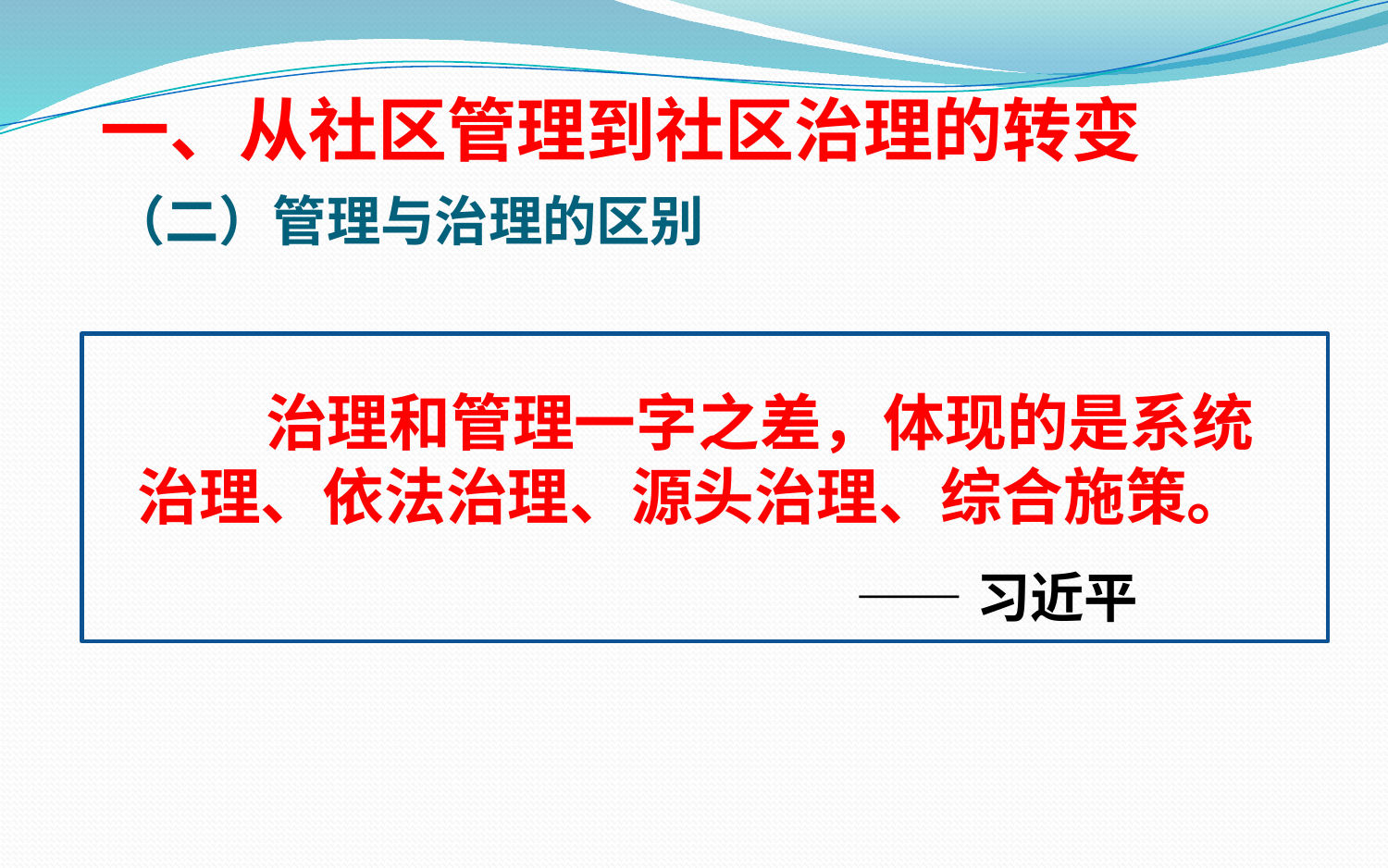

# 一、从社区管理到社区治理的转变
（二）管理与治理的区别

           治理和管理一字之差，体现的是系统治理、依法治理、源头治理、综合施策。

                                                              ——习近平